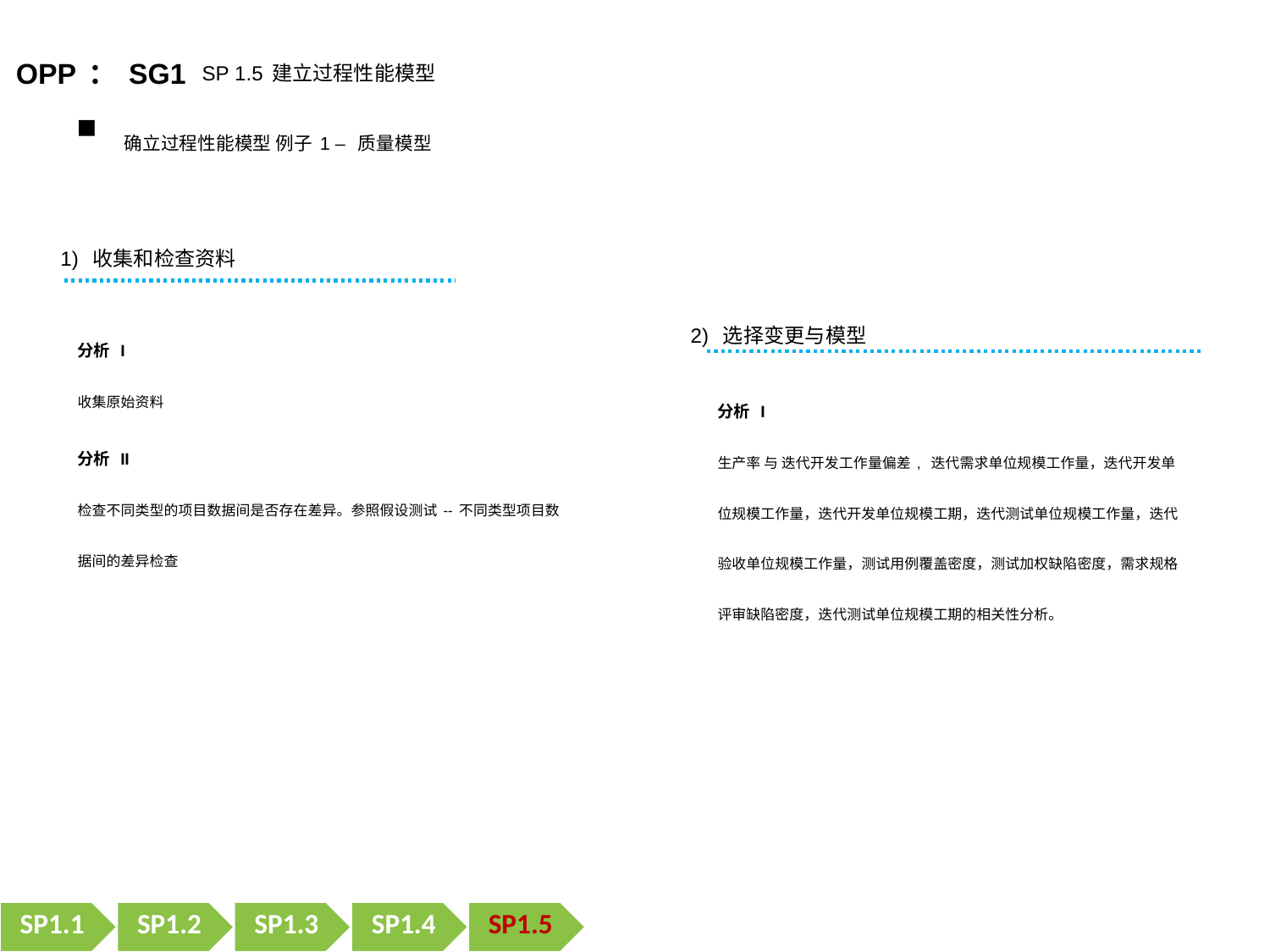

OPP：SG1  SP 1.5建立过程性能模型
确立过程性能模型 例子1 – 质量模型
1) 收集和检查资料
2) 选择变更与模型
分析 I
收集原始资料
分析 II
检查不同类型的项目数据间是否存在差异。参照假设测试--不同类型项目数据间的差异检查
分析 I
生产率 与 迭代开发工作量偏差, 迭代需求单位规模工作量，迭代开发单位规模工作量，迭代开发单位规模工期，迭代测试单位规模工作量，迭代验收单位规模工作量，测试用例覆盖密度，测试加权缺陷密度，需求规格评审缺陷密度，迭代测试单位规模工期的相关性分析。

SP1.1
SP1.2
SP1.3
SP1.4
SP1.5